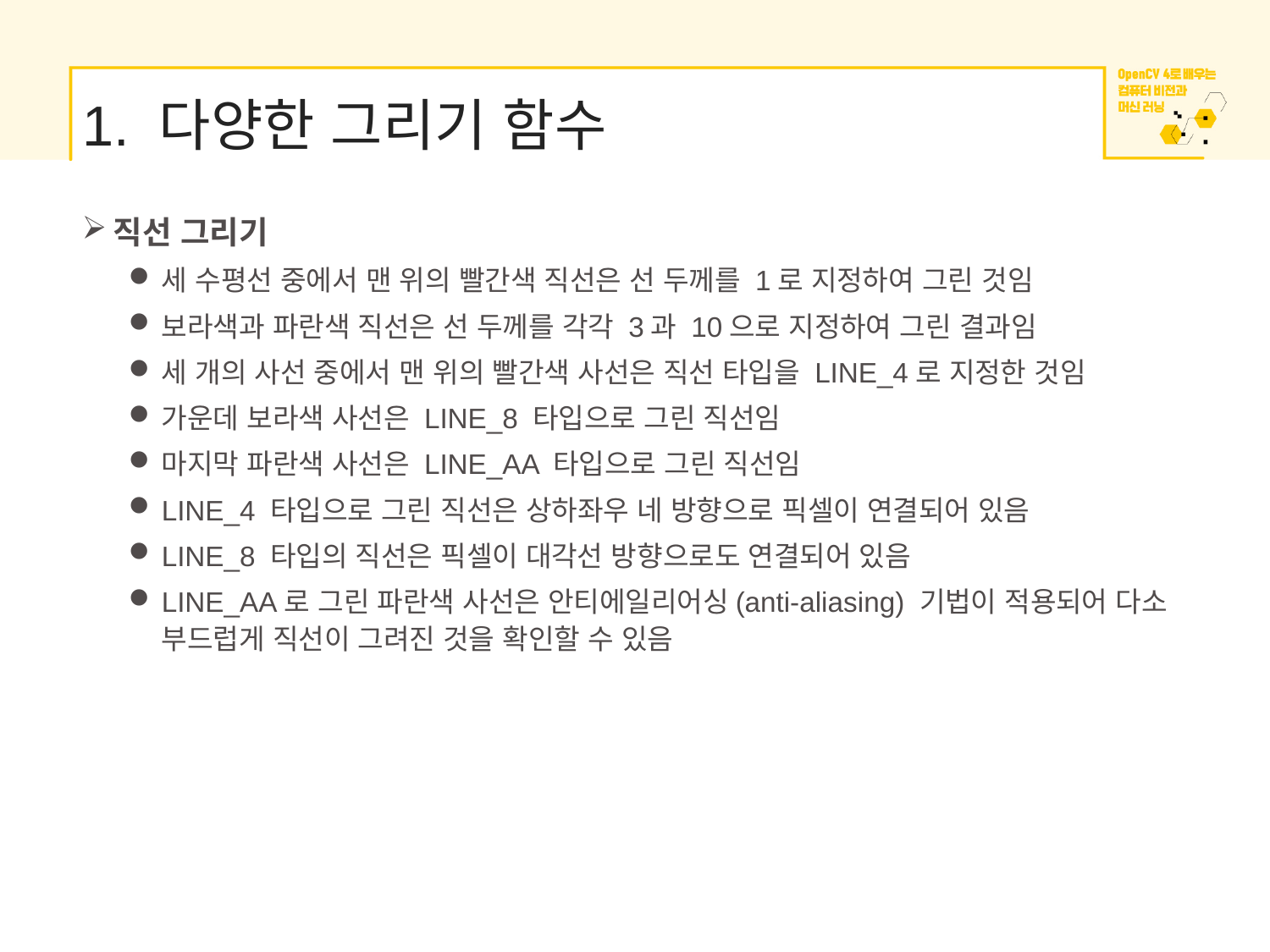

# 1. 다양한 그리기 함수
직선 그리기
세 수평선 중에서 맨 위의 빨간색 직선은 선 두께를 1로 지정하여 그린 것임
보라색과 파란색 직선은 선 두께를 각각 3과 10으로 지정하여 그린 결과임
세 개의 사선 중에서 맨 위의 빨간색 사선은 직선 타입을 LINE_4로 지정한 것임
가운데 보라색 사선은 LINE_8 타입으로 그린 직선임
마지막 파란색 사선은 LINE_AA 타입으로 그린 직선임
LINE_4 타입으로 그린 직선은 상하좌우 네 방향으로 픽셀이 연결되어 있음
LINE_8 타입의 직선은 픽셀이 대각선 방향으로도 연결되어 있음
LINE_AA로 그린 파란색 사선은 안티에일리어싱(anti-aliasing) 기법이 적용되어 다소 부드럽게 직선이 그려진 것을 확인할 수 있음